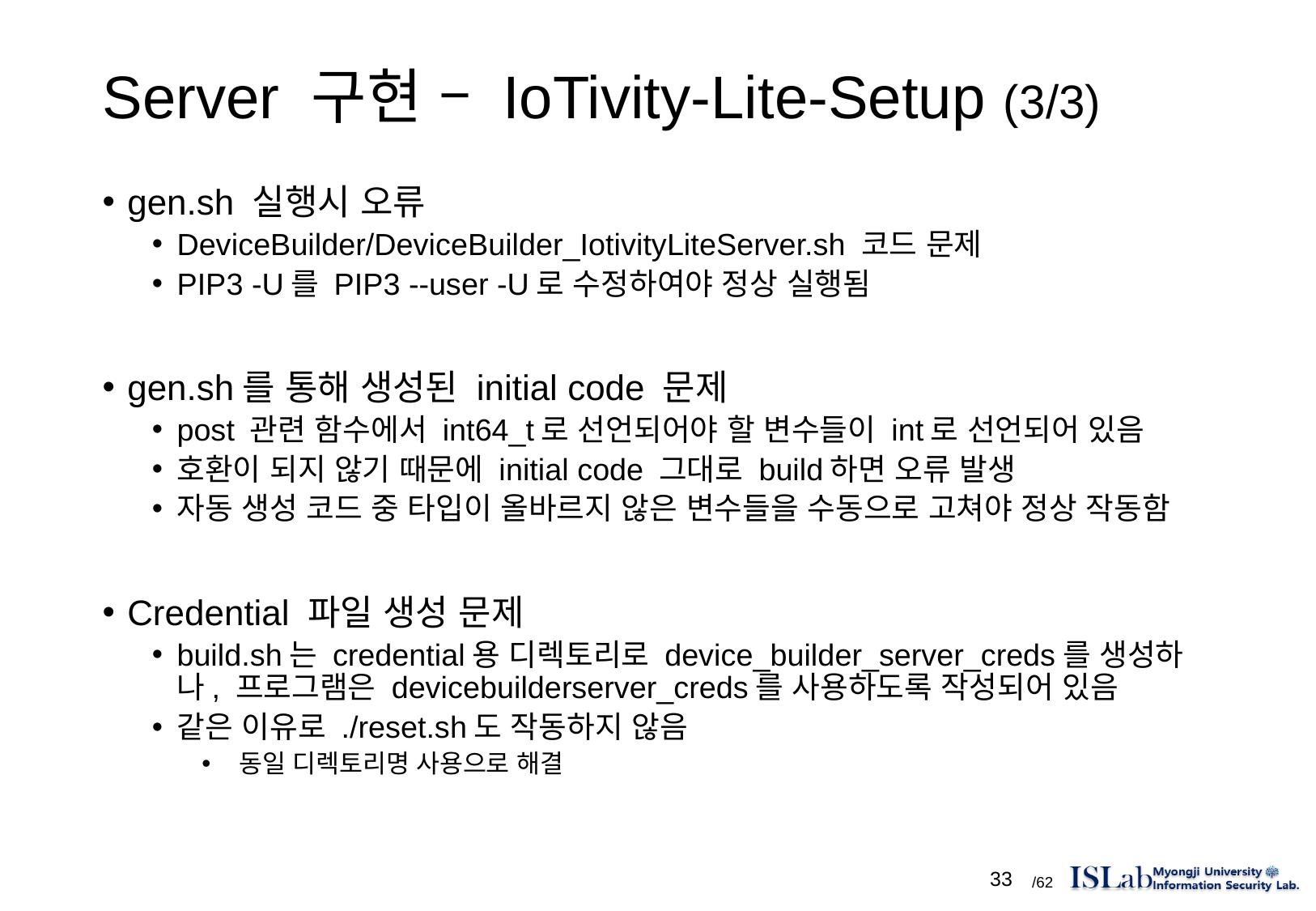

# Server 구현 – IoTivity-Lite-Setup (3/3)
gen.sh 실행시 오류
DeviceBuilder/DeviceBuilder_IotivityLiteServer.sh 코드 문제
PIP3 -U를 PIP3 --user -U로 수정하여야 정상 실행됨

gen.sh를 통해 생성된 initial code 문제
post 관련 함수에서 int64_t로 선언되어야 할 변수들이 int로 선언되어 있음
호환이 되지 않기 때문에 initial code 그대로 build하면 오류 발생
자동 생성 코드 중 타입이 올바르지 않은 변수들을 수동으로 고쳐야 정상 작동함

Credential 파일 생성 문제
build.sh는 credential용 디렉토리로 device_builder_server_creds를 생성하나, 프로그램은 devicebuilderserver_creds를 사용하도록 작성되어 있음
같은 이유로 ./reset.sh도 작동하지 않음
 동일 디렉토리명 사용으로 해결
 33